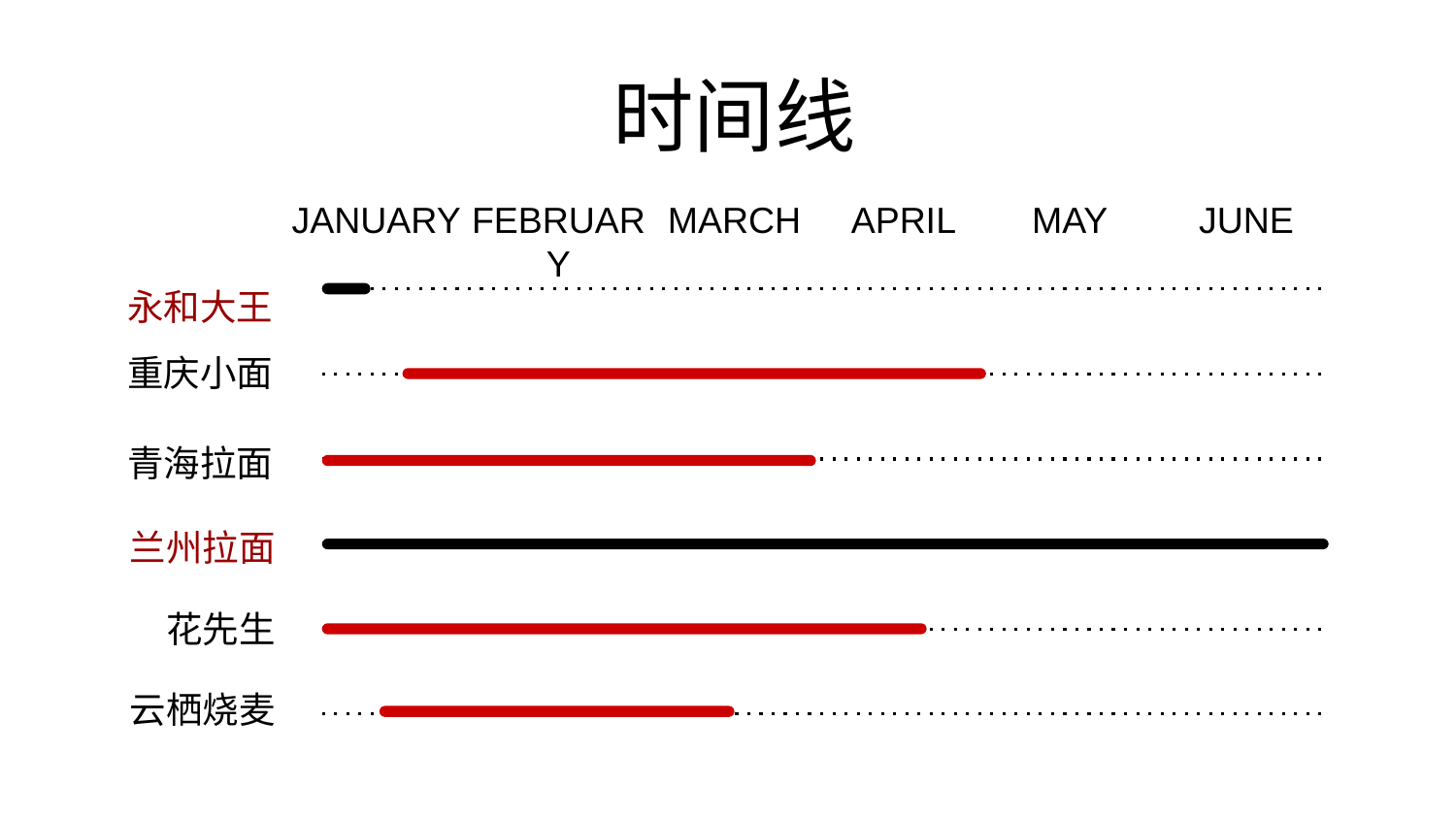

# 时间线
FEBRUARY
MARCH
APRIL
MAY
JUNE
JANUARY

永和大王
重庆小面

青海拉面

兰州拉面

花先生

云栖烧麦